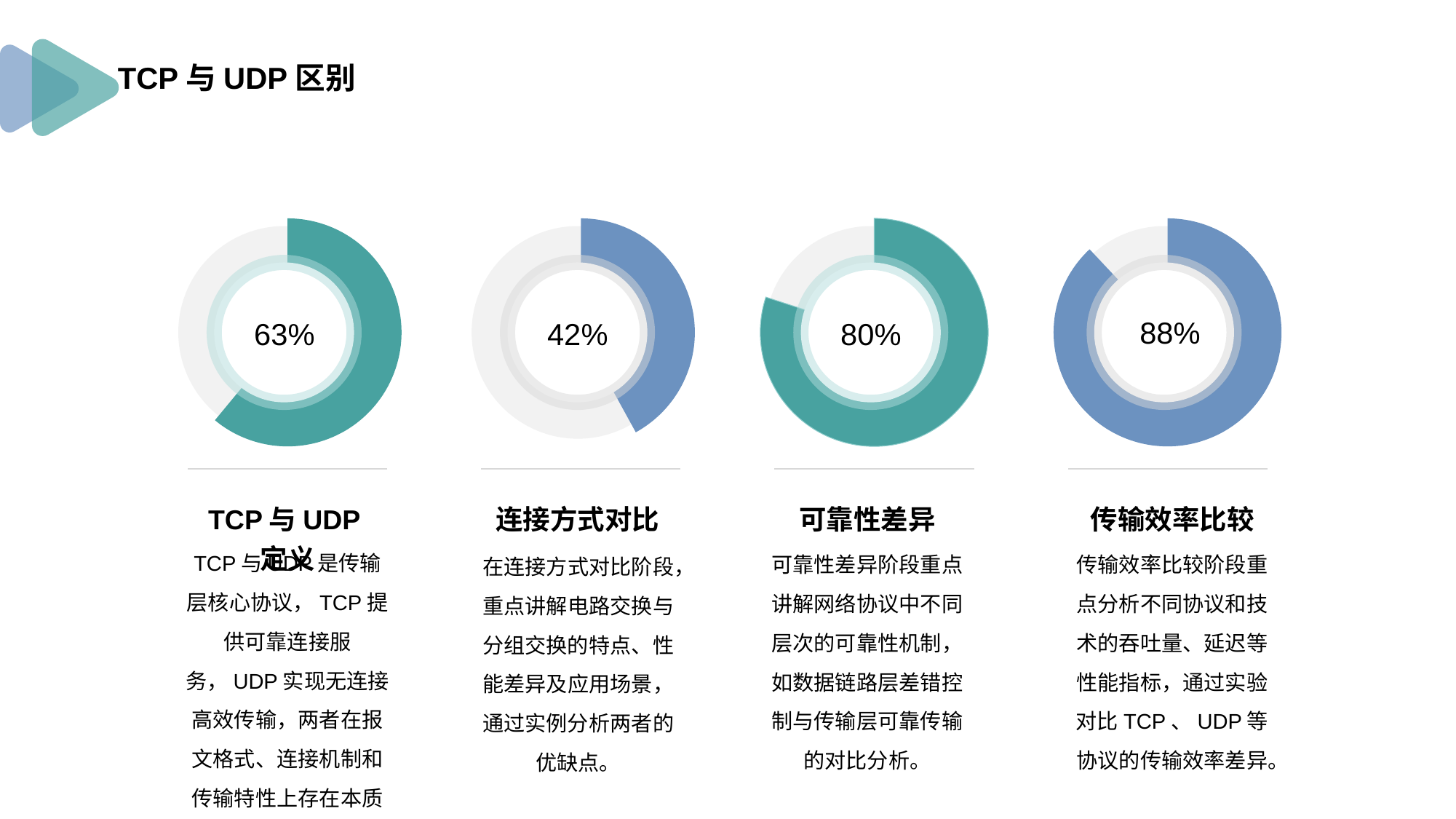

TCP与UDP区别

88%
63%
42%
80%
TCP与UDP定义
TCP与UDP是传输层核心协议，TCP提供可靠连接服务，UDP实现无连接高效传输，两者在报文格式、连接机制和传输特性上存在本质差异。
连接方式对比
在连接方式对比阶段，重点讲解电路交换与分组交换的特点、性能差异及应用场景，通过实例分析两者的优缺点。
可靠性差异
可靠性差异阶段重点讲解网络协议中不同层次的可靠性机制，如数据链路层差错控制与传输层可靠传输的对比分析。
传输效率比较
传输效率比较阶段重点分析不同协议和技术的吞吐量、延迟等性能指标，通过实验对比TCP、UDP等协议的传输效率差异。